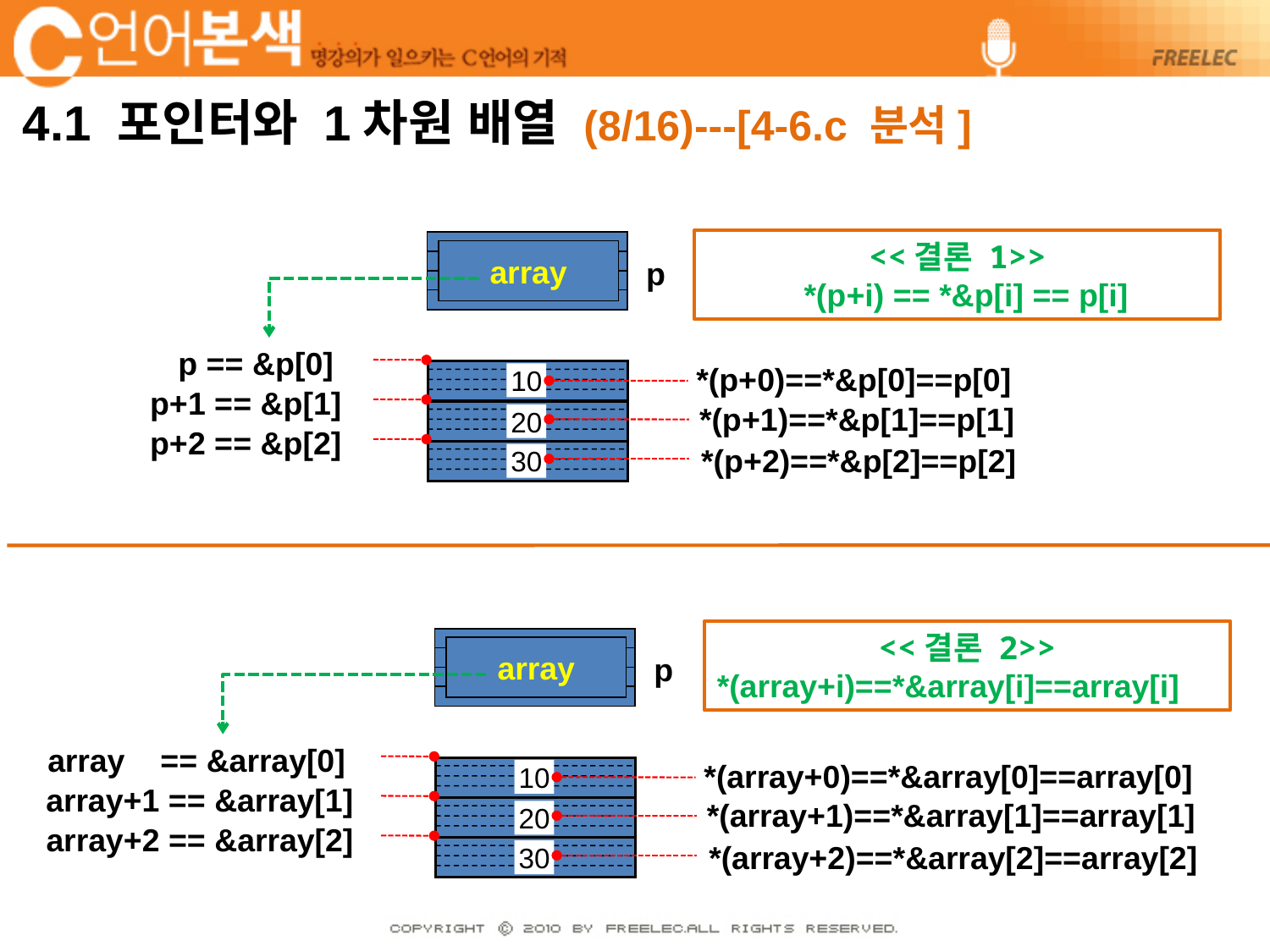

# 4.1 포인터와 1차원 배열 (8/16)---[4-6.c 분석]

<<결론 1>>
  *(p+i) == *&p[i] == p[i]

array
p

   p == &p[0]
p+1 == &p[1]
p+2 == &p[2]
 *(p+0)==*&p[0]==p[0]
*(p+1)==*&p[1]==p[1]
*(p+2)==*&p[2]==p[2]

10

20

30

<<결론 2>>
*(array+i)==*&array[i]==array[i]

array
p

array    == &array[0]
array+1 == &array[1]
array+2 == &array[2]
 *(array+0)==*&array[0]==array[0]
*(array+1)==*&array[1]==array[1]
*(array+2)==*&array[2]==array[2]

10

20

30